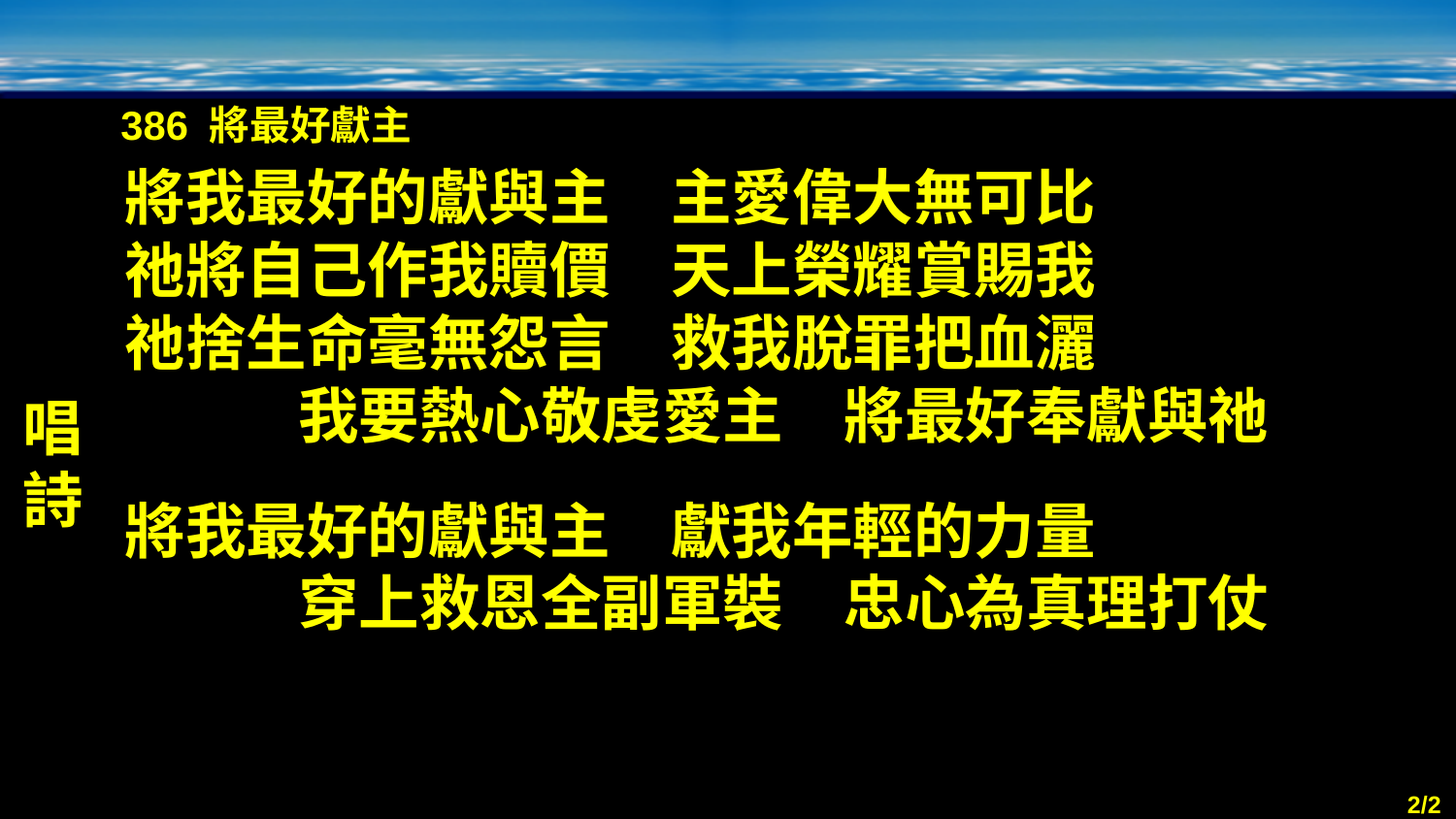

386 將最好獻主
唱詩
將我最好的獻與主　主愛偉大無可比
祂將自己作我贖價　天上榮耀賞賜我
祂捨生命毫無怨言　救我脫罪把血灑
我要熱心敬虔愛主　將最好奉獻與祂
將我最好的獻與主　獻我年輕的力量
穿上救恩全副軍裝　忠心為真理打仗
2/2